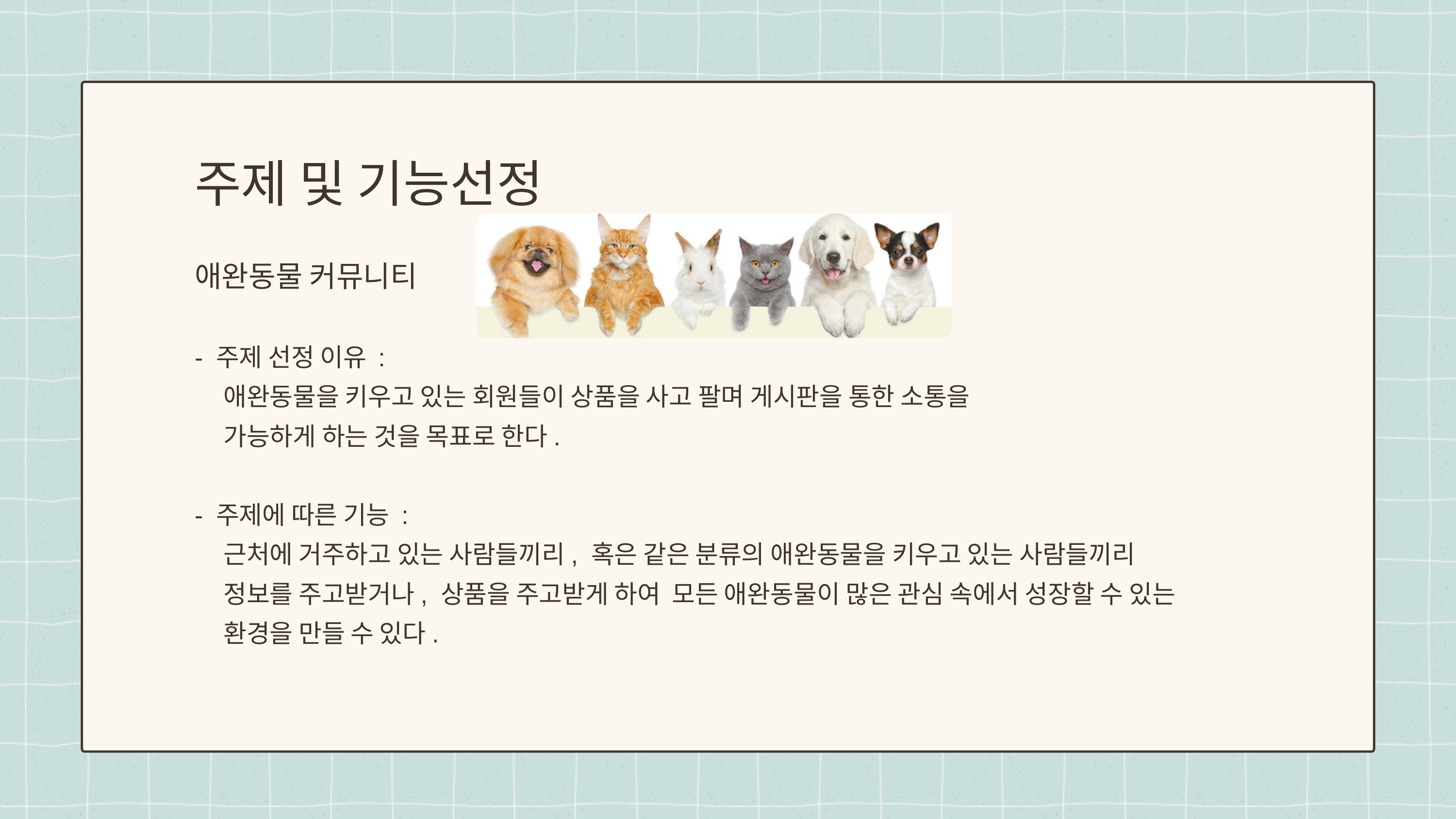

주제 및 기능선정

애완동물 커뮤니티

- 주제 선정 이유 :
    애완동물을 키우고 있는 회원들이 상품을 사고 팔며 게시판을 통한 소통을
    가능하게 하는 것을 목표로 한다.

- 주제에 따른 기능 :
    근처에 거주하고 있는 사람들끼리, 혹은 같은 분류의 애완동물을 키우고 있는 사람들끼리
    정보를 주고받거나, 상품을 주고받게 하여  모든 애완동물이 많은 관심 속에서 성장할 수 있는
    환경을 만들 수 있다.